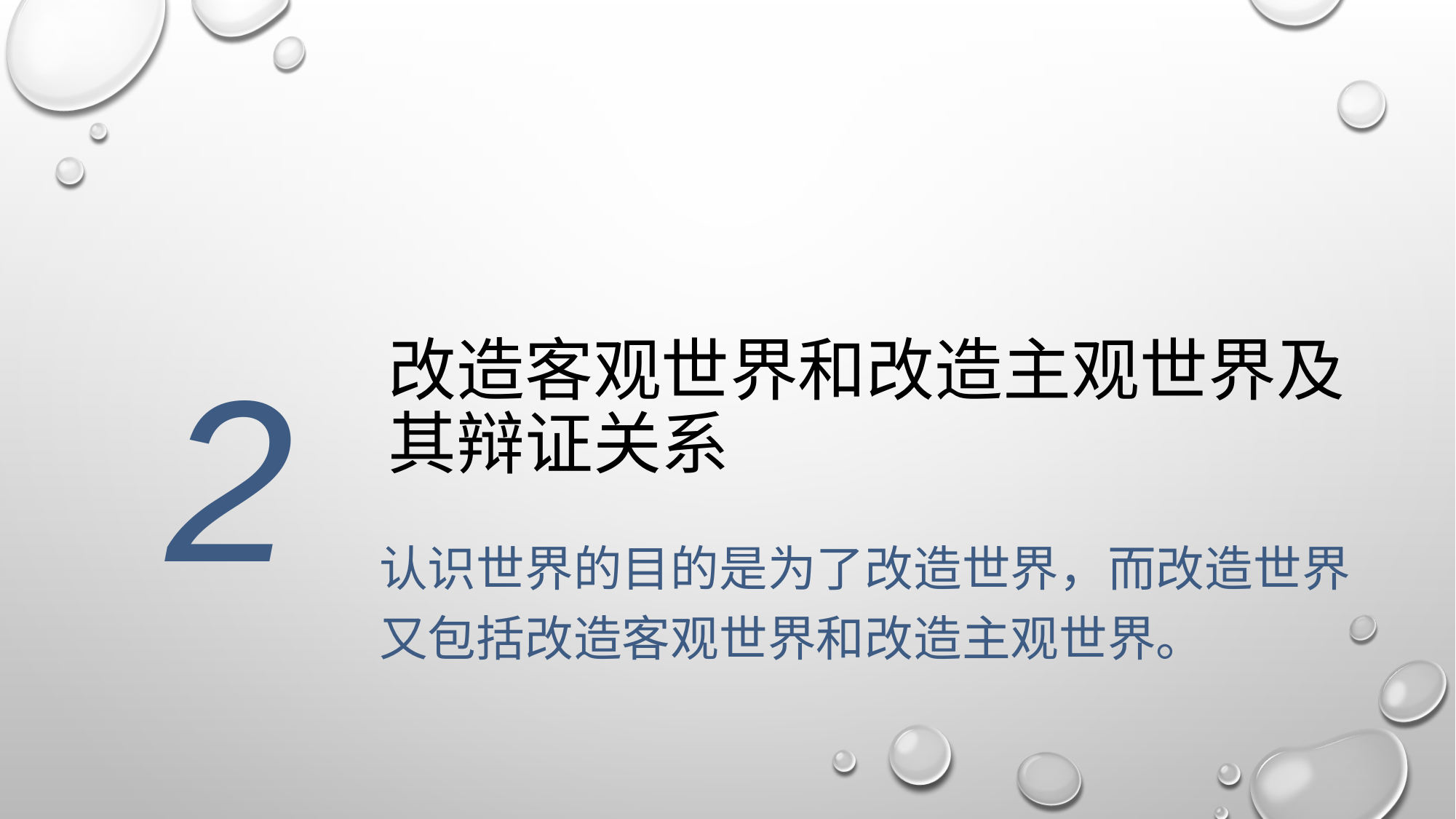

2
# 改造客观世界和改造主观世界及其辩证关系
认识世界的目的是为了改造世界，而改造世界又包括改造客观世界和改造主观世界。